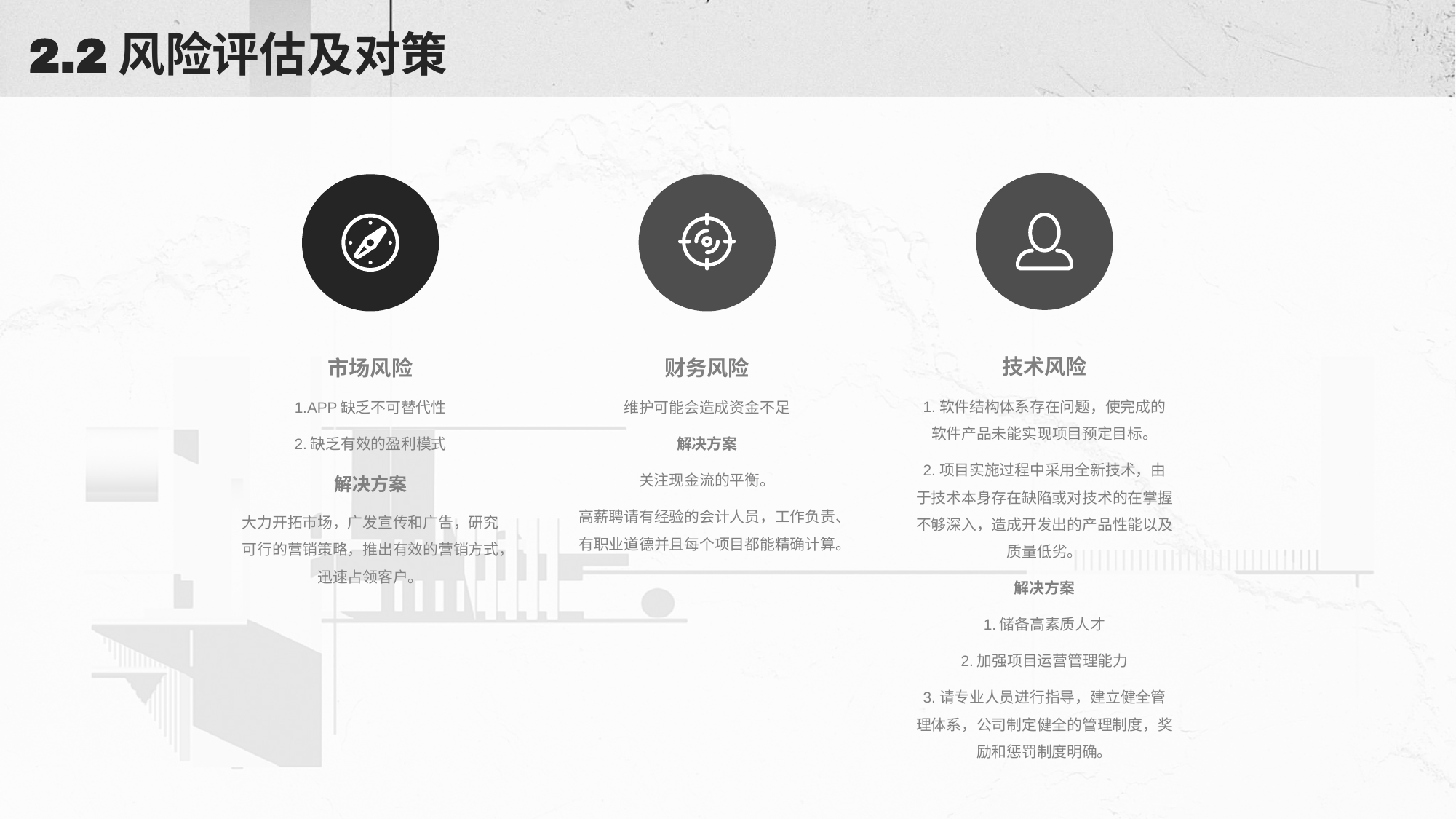

# 2.2风险评估及对策

技术风险
1.软件结构体系存在问题，使完成的软件产品未能实现项目预定目标。
2.项目实施过程中采用全新技术，由于技术本身存在缺陷或对技术的在掌握不够深入，造成开发出的产品性能以及质量低劣。
解决方案
1.储备高素质人才
2.加强项目运营管理能力
3.请专业人员进行指导，建立健全管理体系，公司制定健全的管理制度，奖励和惩罚制度明确。
市场风险
1.APP缺乏不可替代性
2.缺乏有效的盈利模式
解决方案
大力开拓市场，广发宣传和广告，研究可行的营销策略，推出有效的营销方式，迅速占领客户。
财务风险
维护可能会造成资金不足
解决方案
关注现金流的平衡。
高薪聘请有经验的会计人员，工作负责、有职业道德并且每个项目都能精确计算。